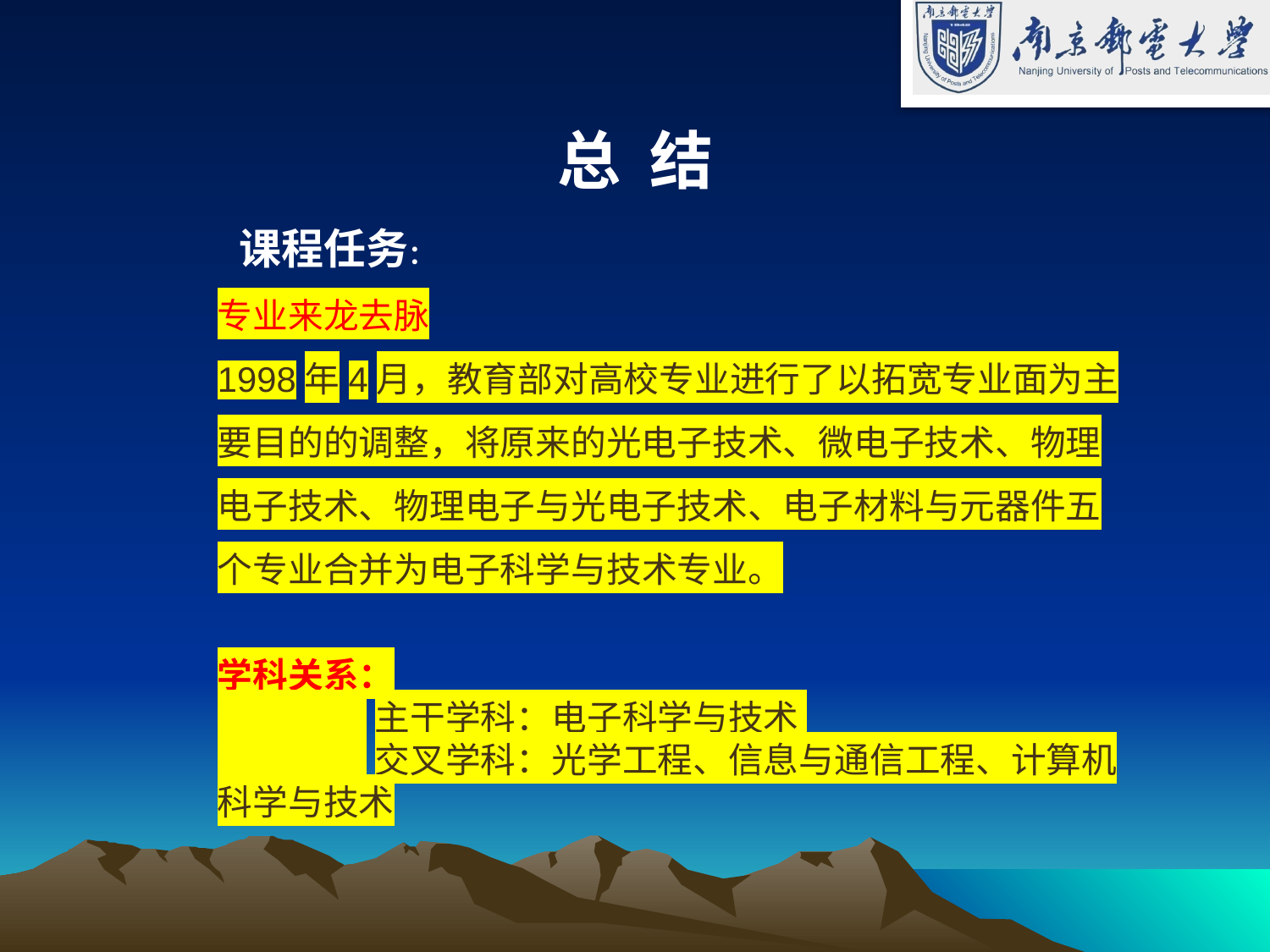

总  结
课程任务：

专业来龙去脉
1998年4月，教育部对高校专业进行了以拓宽专业面为主要目的的调整，将原来的光电子技术、微电子技术、物理电子技术、物理电子与光电子技术、电子材料与元器件五个专业合并为电子科学与技术专业。

学科关系：
                   主干学科：电子科学与技术
                   交叉学科：光学工程、信息与通信工程、计算机科学与技术

87